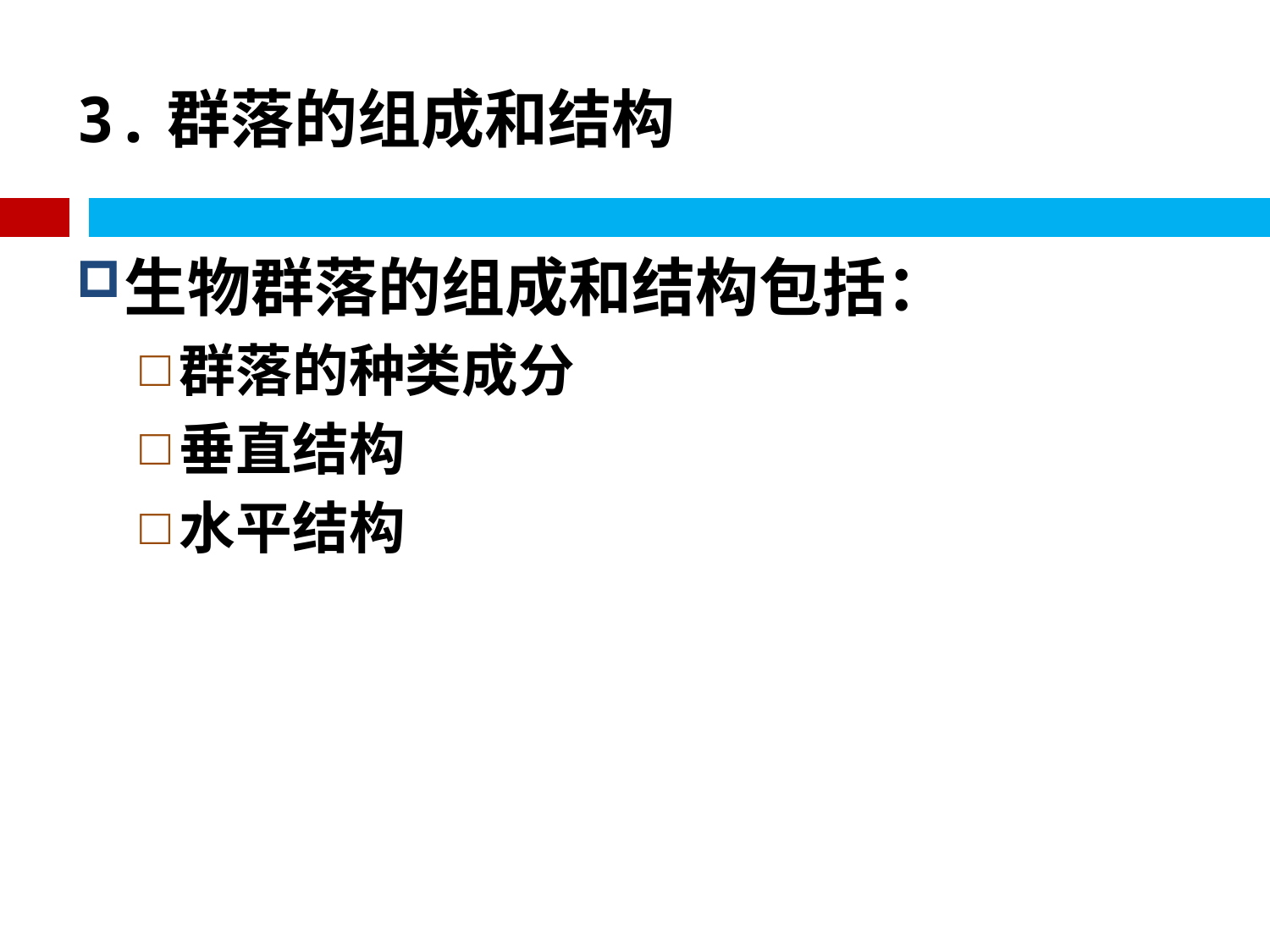

# 3.群落的组成和结构
生物群落的组成和结构包括：
群落的种类成分
垂直结构
水平结构